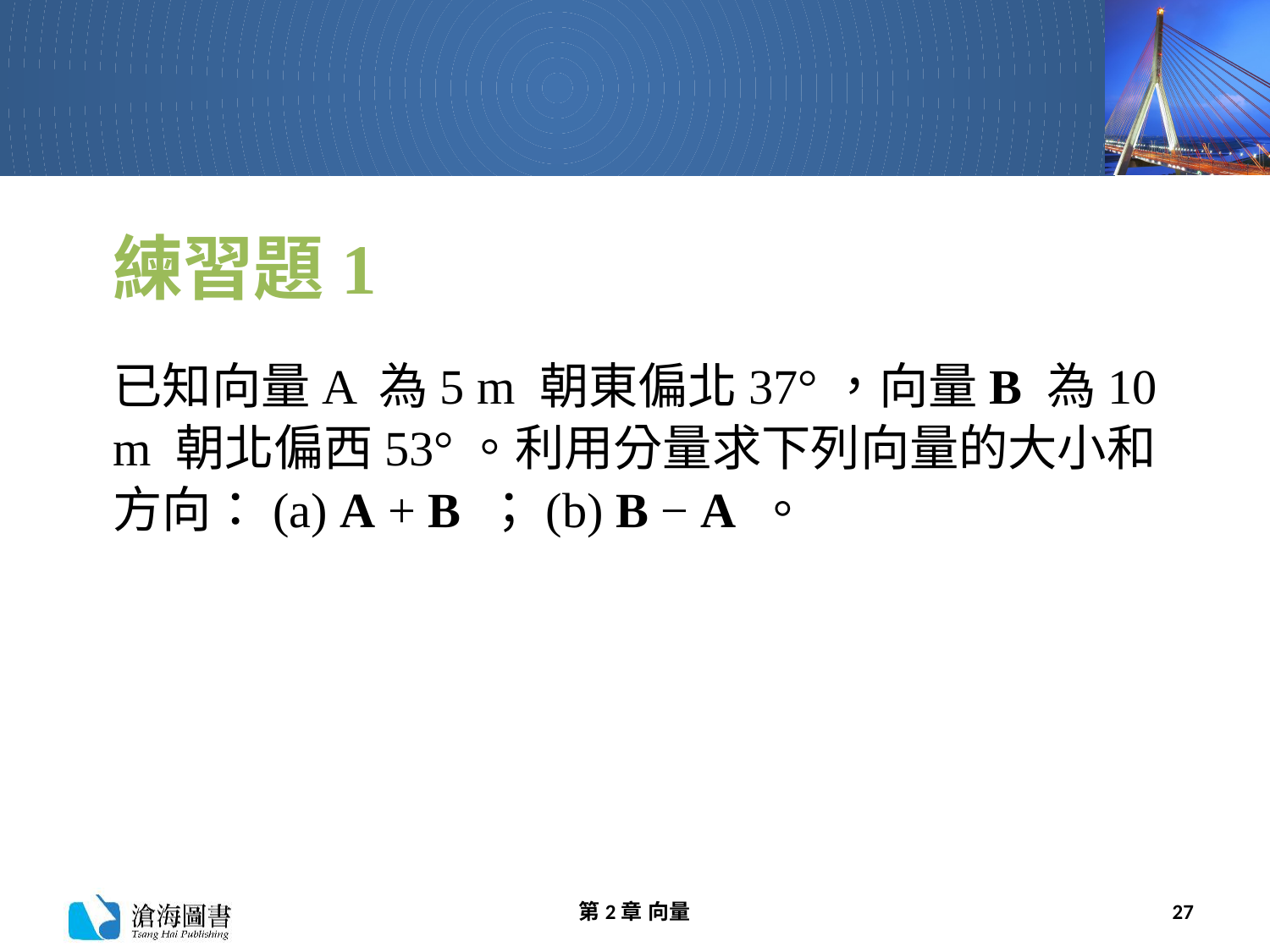

# 練習題1
已知向量A 為5 m 朝東偏北37°，向量B 為10 m 朝北偏西53°。利用分量求下列向量的大小和方向：(a) A + B ；(b) B − A 。

第2章 向量
27